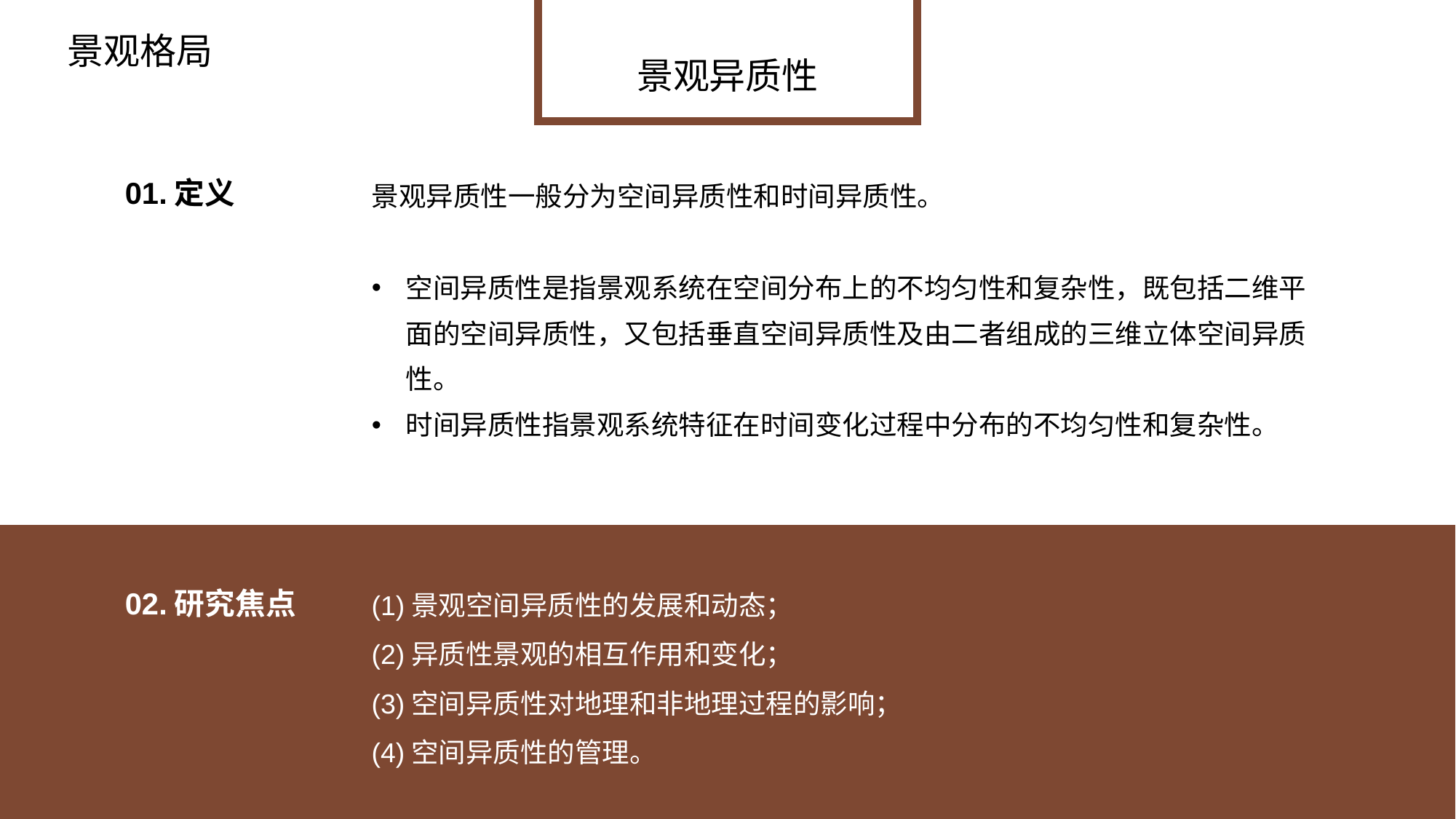

景观格局
景观异质性
景观异质性一般分为空间异质性和时间异质性。

空间异质性是指景观系统在空间分布上的不均匀性和复杂性，既包括二维平面的空间异质性，又包括垂直空间异质性及由二者组成的三维立体空间异质性。
时间异质性指景观系统特征在时间变化过程中分布的不均匀性和复杂性。
01.定义

(1)景观空间异质性的发展和动态；
(2)异质性景观的相互作用和变化；
(3)空间异质性对地理和非地理过程的影响；
(4)空间异质性的管理。
02.研究焦点